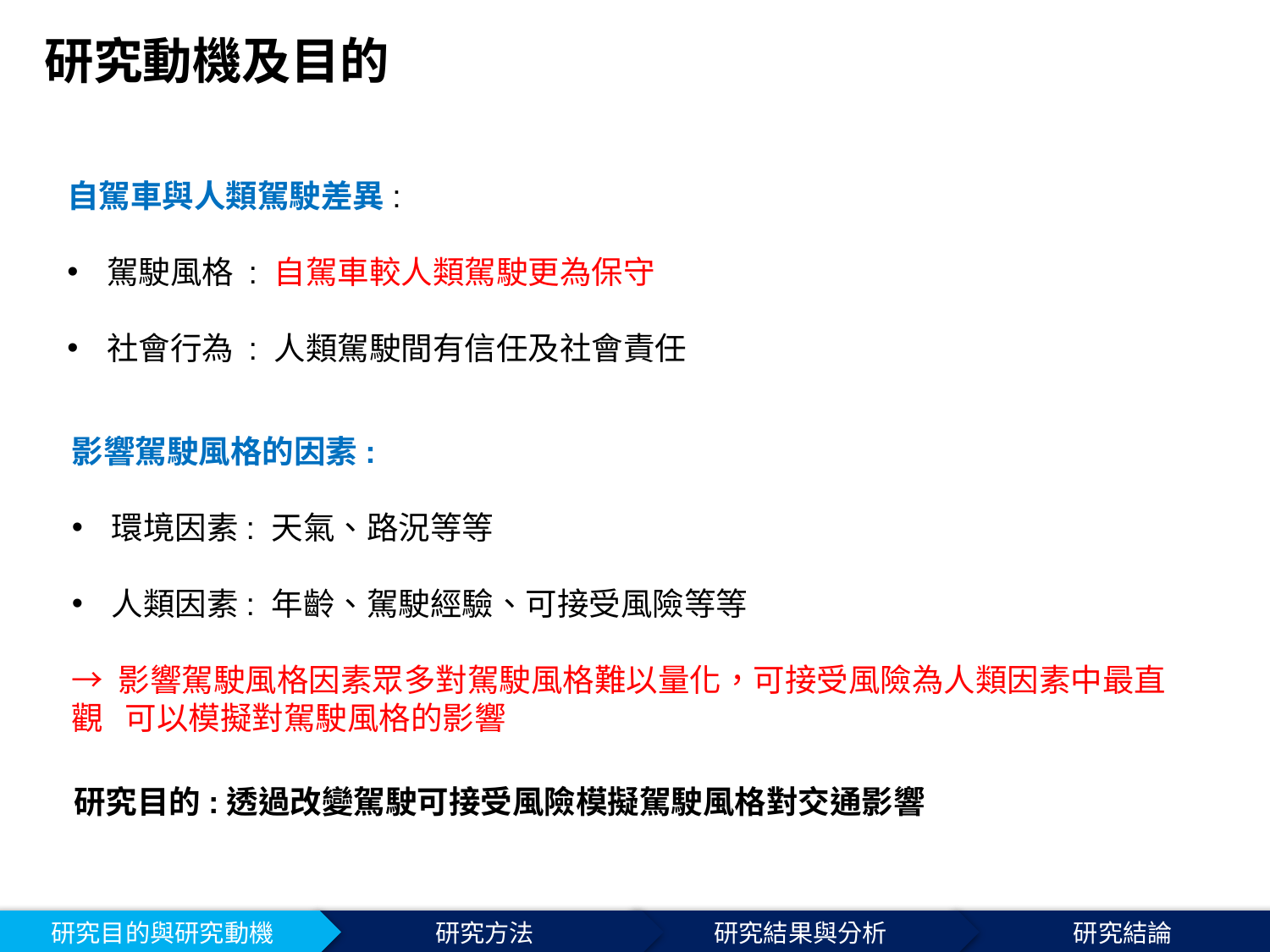

# 研究動機及目的
自駕車與人類駕駛差異:

駕駛風格 : 自駕車較人類駕駛更為保守

社會行為 : 人類駕駛間有信任及社會責任

影響駕駛風格的因素:
環境因素: 天氣、路況等等
人類因素: 年齡、駕駛經驗、可接受風險等等

→ 影響駕駛風格因素眾多對駕駛風格難以量化，可接受風險為人類因素中最直觀   可以模擬對駕駛風格的影響
研究目的:透過改變駕駛可接受風險模擬駕駛風格對交通影響
研究目的與研究動機
研究方法
研究結果與分析
研究結論
4